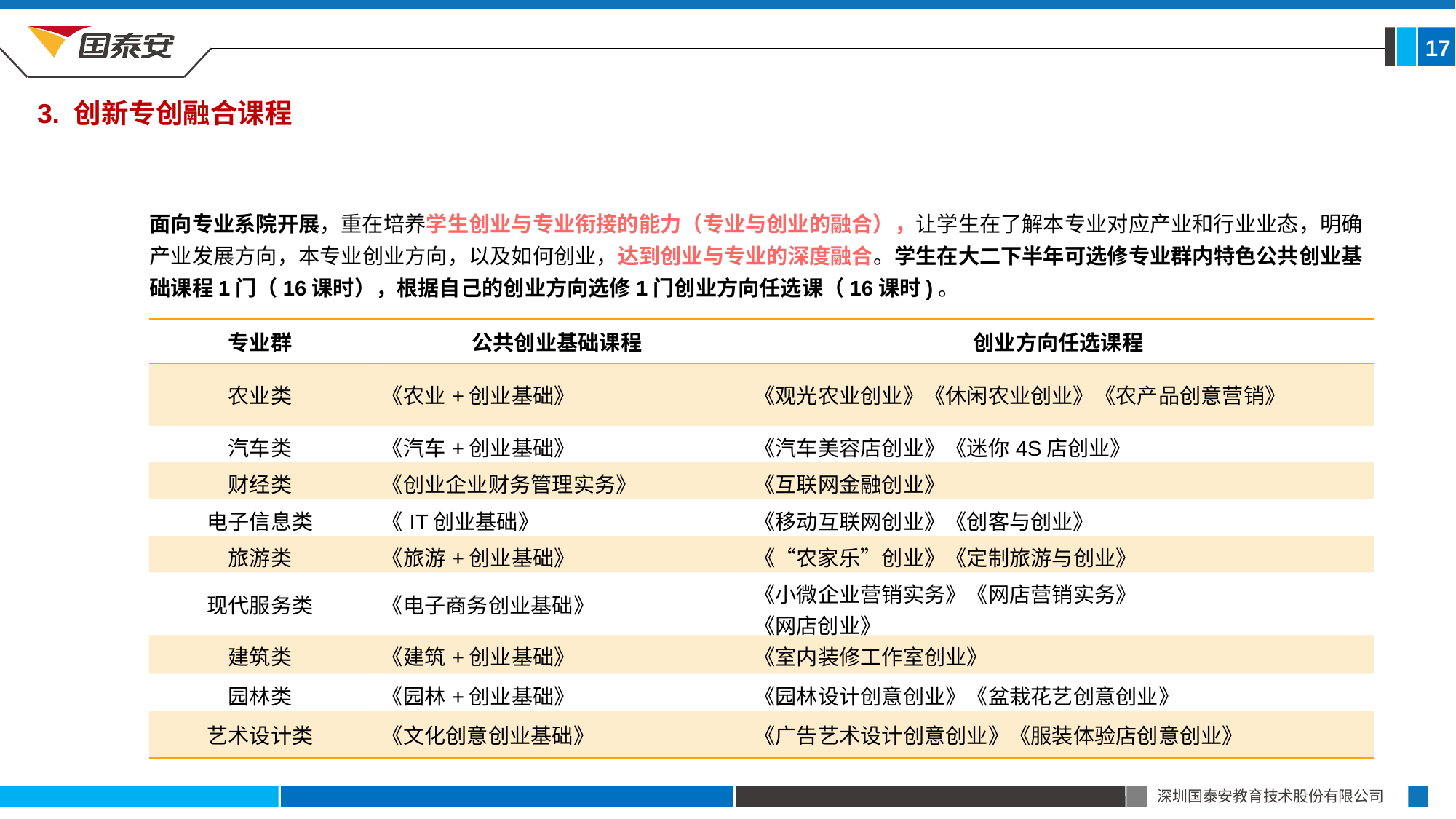

17
3. 创新专创融合课程
面向专业系院开展，重在培养学生创业与专业衔接的能力（专业与创业的融合），让学生在了解本专业对应产业和行业业态，明确产业发展方向，本专业创业方向，以及如何创业，达到创业与专业的深度融合。学生在大二下半年可选修专业群内特色公共创业基础课程1门（16课时），根据自己的创业方向选修1门创业方向任选课（16课时)。
| 专业群 | 公共创业基础课程 | 创业方向任选课程 |
| --- | --- | --- |
| 农业类 | 《农业+创业基础》 | 《观光农业创业》《休闲农业创业》《农产品创意营销》 |
| 汽车类 | 《汽车+创业基础》 | 《汽车美容店创业》《迷你4S店创业》 |
| 财经类 | 《创业企业财务管理实务》 | 《互联网金融创业》 |
| 电子信息类 | 《IT创业基础》 | 《移动互联网创业》《创客与创业》 |
| 旅游类 | 《旅游+创业基础》 | 《“农家乐”创业》《定制旅游与创业》 |
| 现代服务类 | 《电子商务创业基础》 | 《小微企业营销实务》《网店营销实务》 《网店创业》 |
| 建筑类 | 《建筑+创业基础》 | 《室内装修工作室创业》 |
| 园林类 | 《园林+创业基础》 | 《园林设计创意创业》《盆栽花艺创意创业》 |
| 艺术设计类 | 《文化创意创业基础》 | 《广告艺术设计创意创业》《服装体验店创意创业》 |